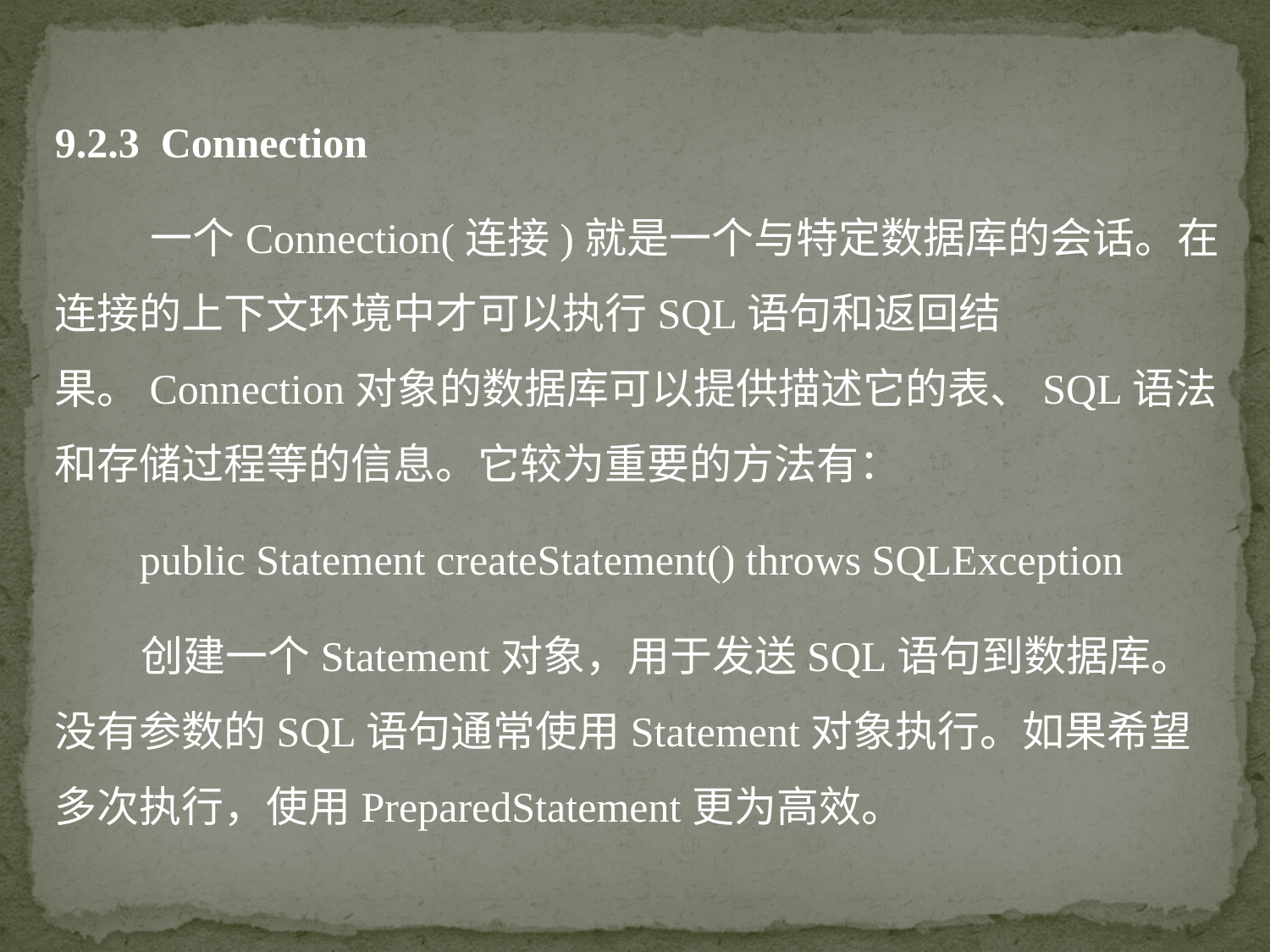

9.2.3  Connection
         一个Connection(连接)就是一个与特定数据库的会话。在连接的上下文环境中才可以执行SQL语句和返回结果。Connection对象的数据库可以提供描述它的表、SQL语法和存储过程等的信息。它较为重要的方法有：
        public Statement createStatement() throws SQLException
        创建一个Statement对象，用于发送SQL语句到数据库。没有参数的SQL语句通常使用Statement对象执行。如果希望多次执行，使用PreparedStatement更为高效。